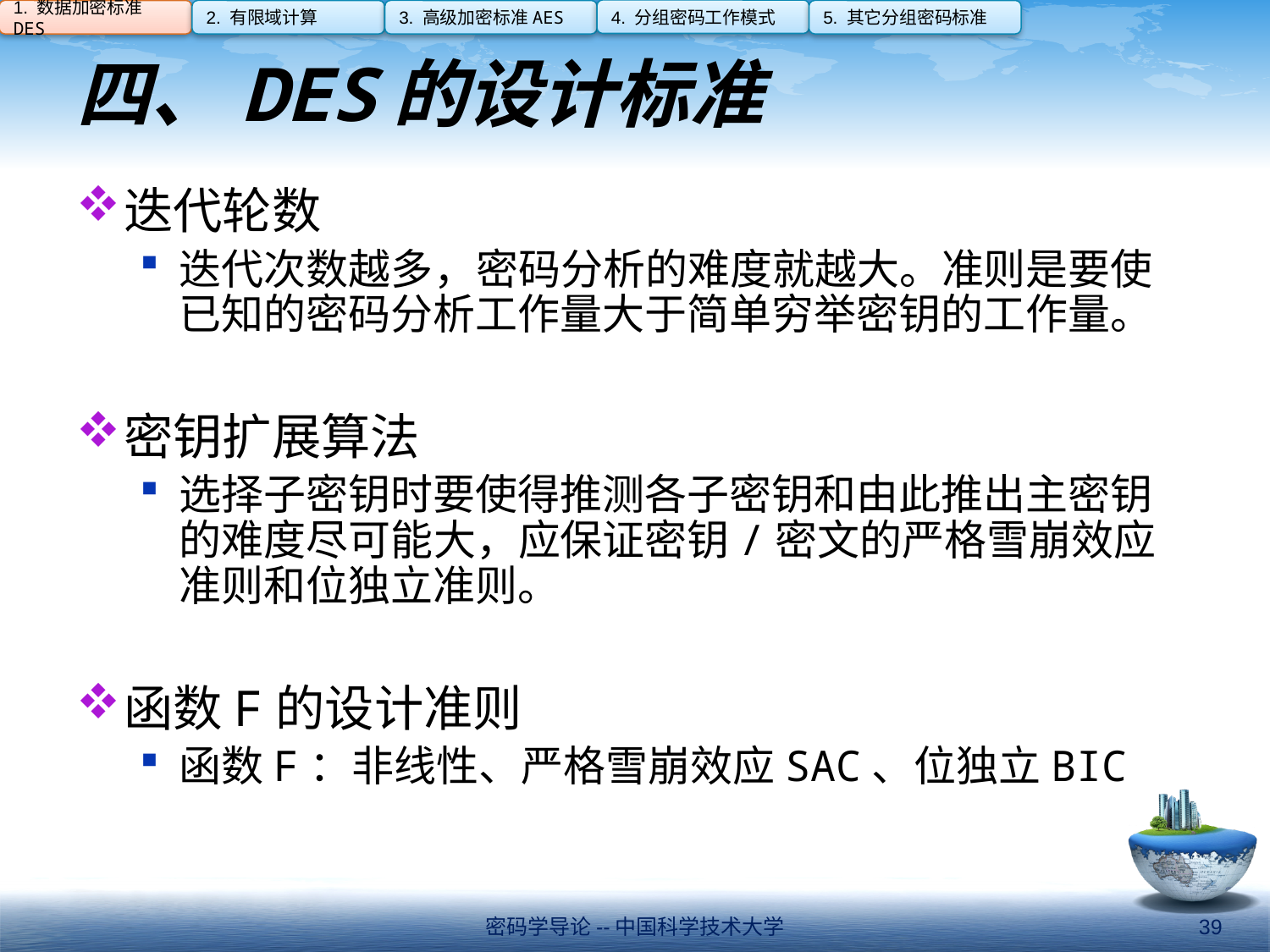

4. 分组密码工作模式
1. 数据加密标准DES
2. 有限域计算
3. 高级加密标准AES
5. 其它分组密码标准
# 四、DES的设计标准
迭代轮数
迭代次数越多，密码分析的难度就越大。准则是要使已知的密码分析工作量大于简单穷举密钥的工作量。

密钥扩展算法
选择子密钥时要使得推测各子密钥和由此推出主密钥的难度尽可能大，应保证密钥/密文的严格雪崩效应准则和位独立准则。

函数F的设计准则
函数F：非线性、严格雪崩效应SAC、位独立BIC
密码学导论--中国科学技术大学
39